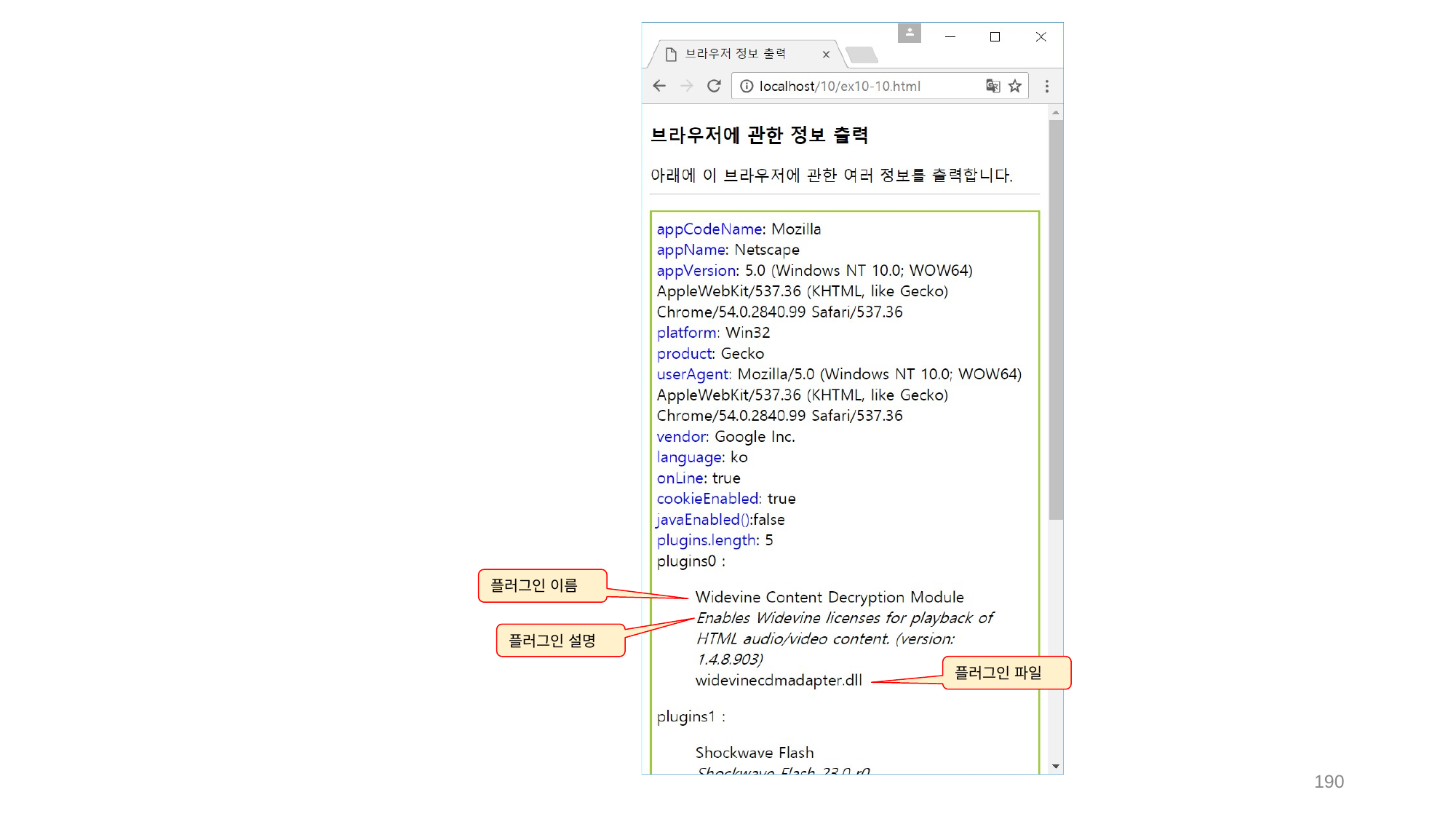

플러그인 이름

플러그인 설명

플러그인 파일
190